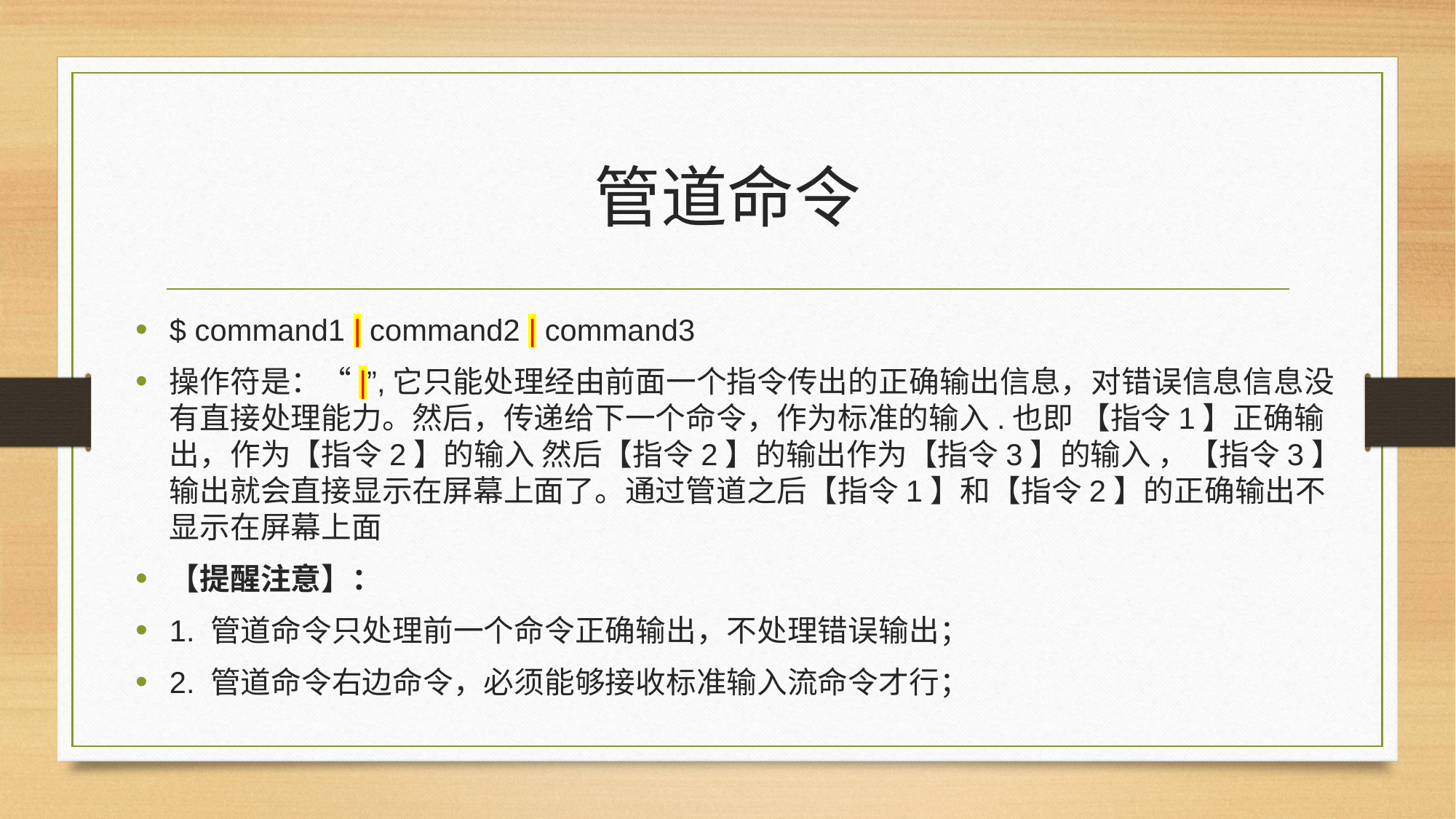

# 管道命令
$ command1 | command2 | command3
操作符是：“|”,它只能处理经由前面一个指令传出的正确输出信息，对错误信息信息没有直接处理能力。然后，传递给下一个命令，作为标准的输入.也即 【指令1】正确输出，作为【指令2】的输入 然后【指令2】的输出作为【指令3】的输入 ，【指令3】输出就会直接显示在屏幕上面了。通过管道之后【指令1】和【指令2】的正确输出不显示在屏幕上面
【提醒注意】：
1. 管道命令只处理前一个命令正确输出，不处理错误输出；
2. 管道命令右边命令，必须能够接收标准输入流命令才行；